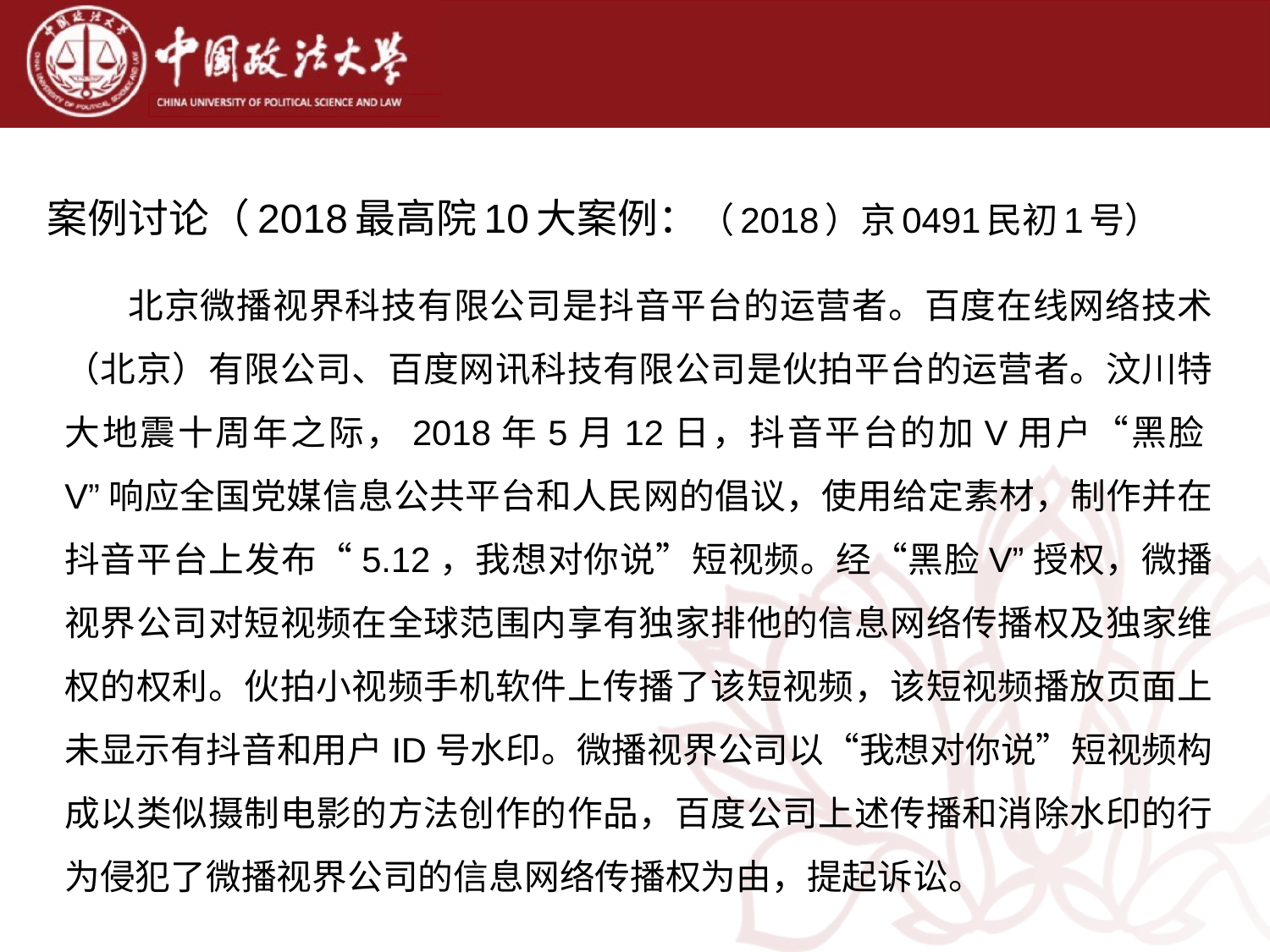

# 案例讨论（2018最高院10大案例：（2018）京0491民初1号）
北京微播视界科技有限公司是抖音平台的运营者。百度在线网络技术（北京）有限公司、百度网讯科技有限公司是伙拍平台的运营者。汶川特大地震十周年之际，2018年5月12日，抖音平台的加V用户“黑脸V”响应全国党媒信息公共平台和人民网的倡议，使用给定素材，制作并在抖音平台上发布“5.12，我想对你说”短视频。经“黑脸V”授权，微播视界公司对短视频在全球范围内享有独家排他的信息网络传播权及独家维权的权利。伙拍小视频手机软件上传播了该短视频，该短视频播放页面上未显示有抖音和用户ID号水印。微播视界公司以“我想对你说”短视频构成以类似摄制电影的方法创作的作品，百度公司上述传播和消除水印的行为侵犯了微播视界公司的信息网络传播权为由，提起诉讼。